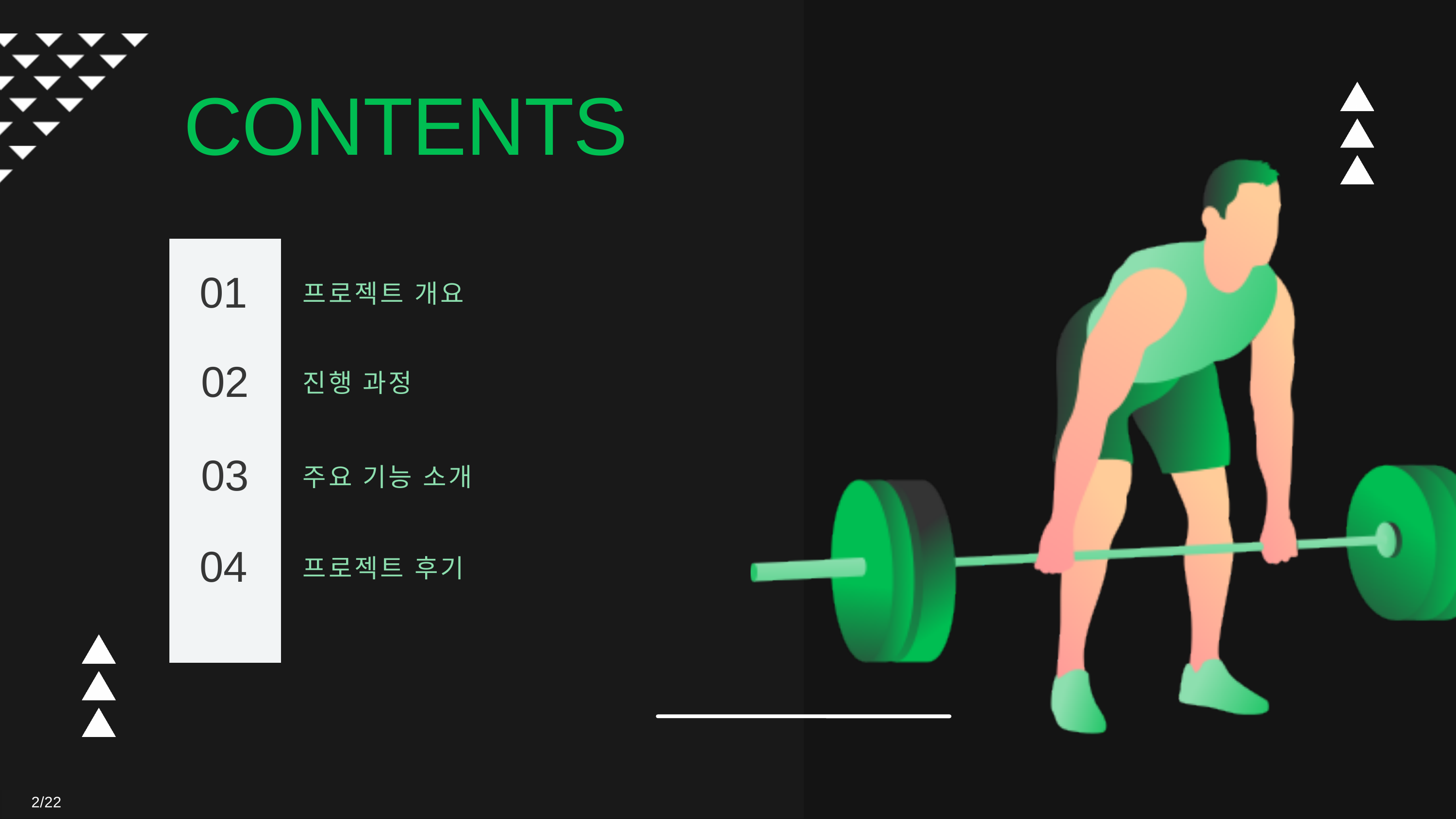

CONTENTS

01
프로젝트 개요
02
진행 과정
03
주요 기능 소개
04
프로젝트 후기

2/22